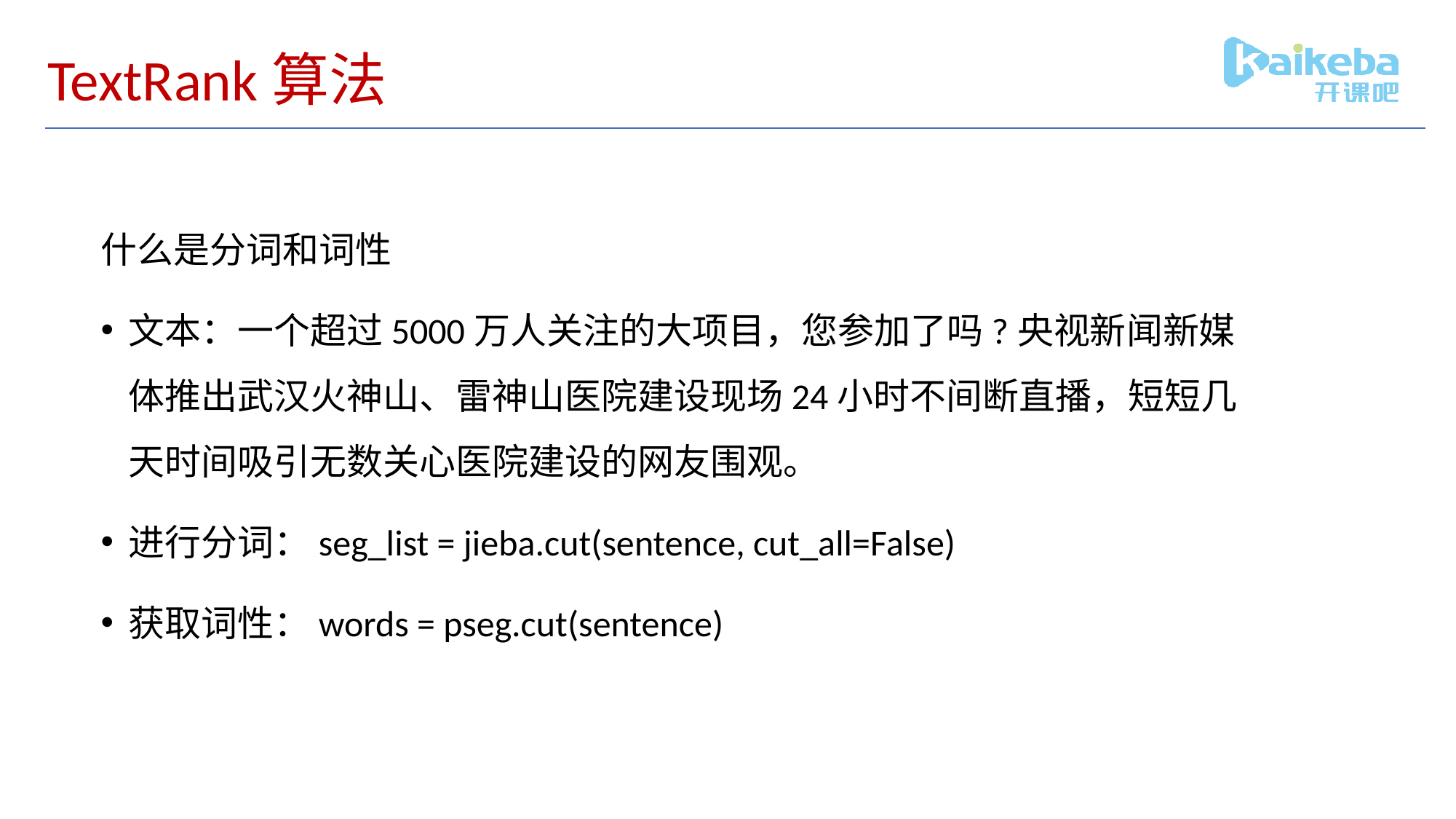

# TextRank算法
什么是分词和词性
文本：一个超过5000万人关注的大项目，您参加了吗?央视新闻新媒体推出武汉火神山、雷神山医院建设现场24小时不间断直播，短短几天时间吸引无数关心医院建设的网友围观。
进行分词：seg_list = jieba.cut(sentence, cut_all=False)
获取词性：words = pseg.cut(sentence)